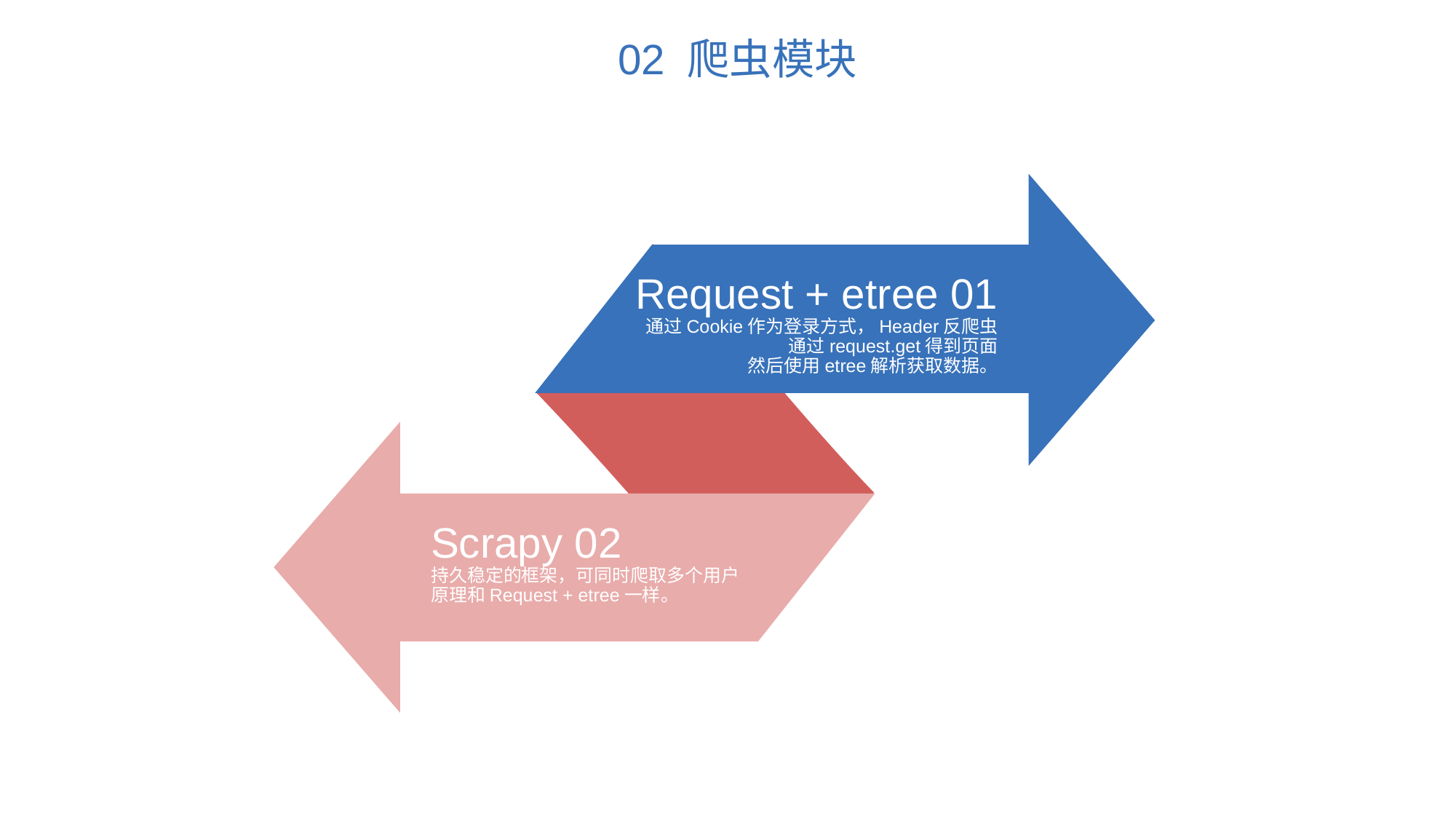

02 爬虫模块
Request + etree 01
通过Cookie作为登录方式，Header反爬虫
通过request.get得到页面
然后使用etree解析获取数据。

Scrapy 02
持久稳定的框架，可同时爬取多个用户
原理和Request + etree一样。